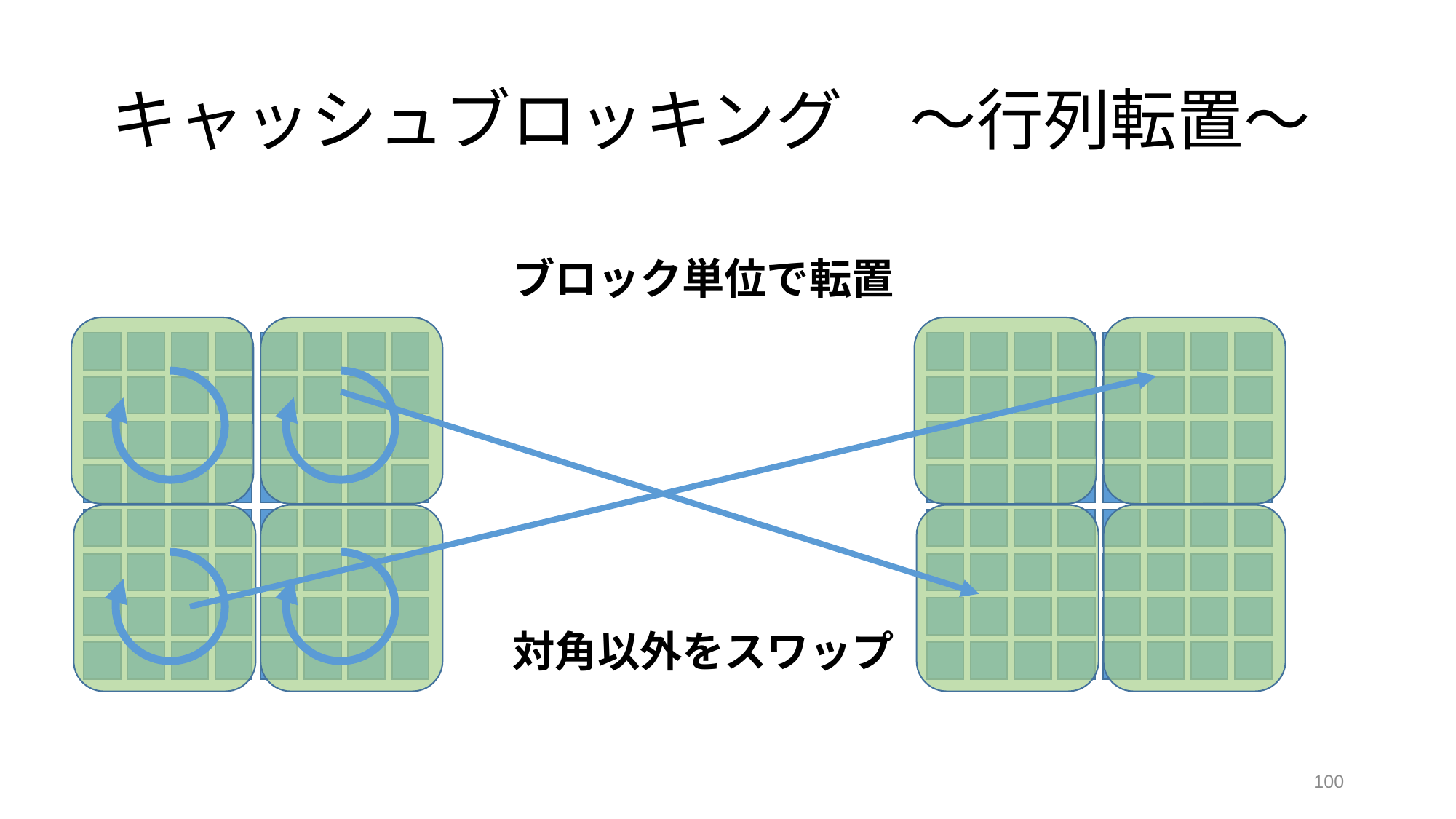

# キャッシュブロッキング　～行列転置～
ブロック単位で転置

対角以外をスワップ
100